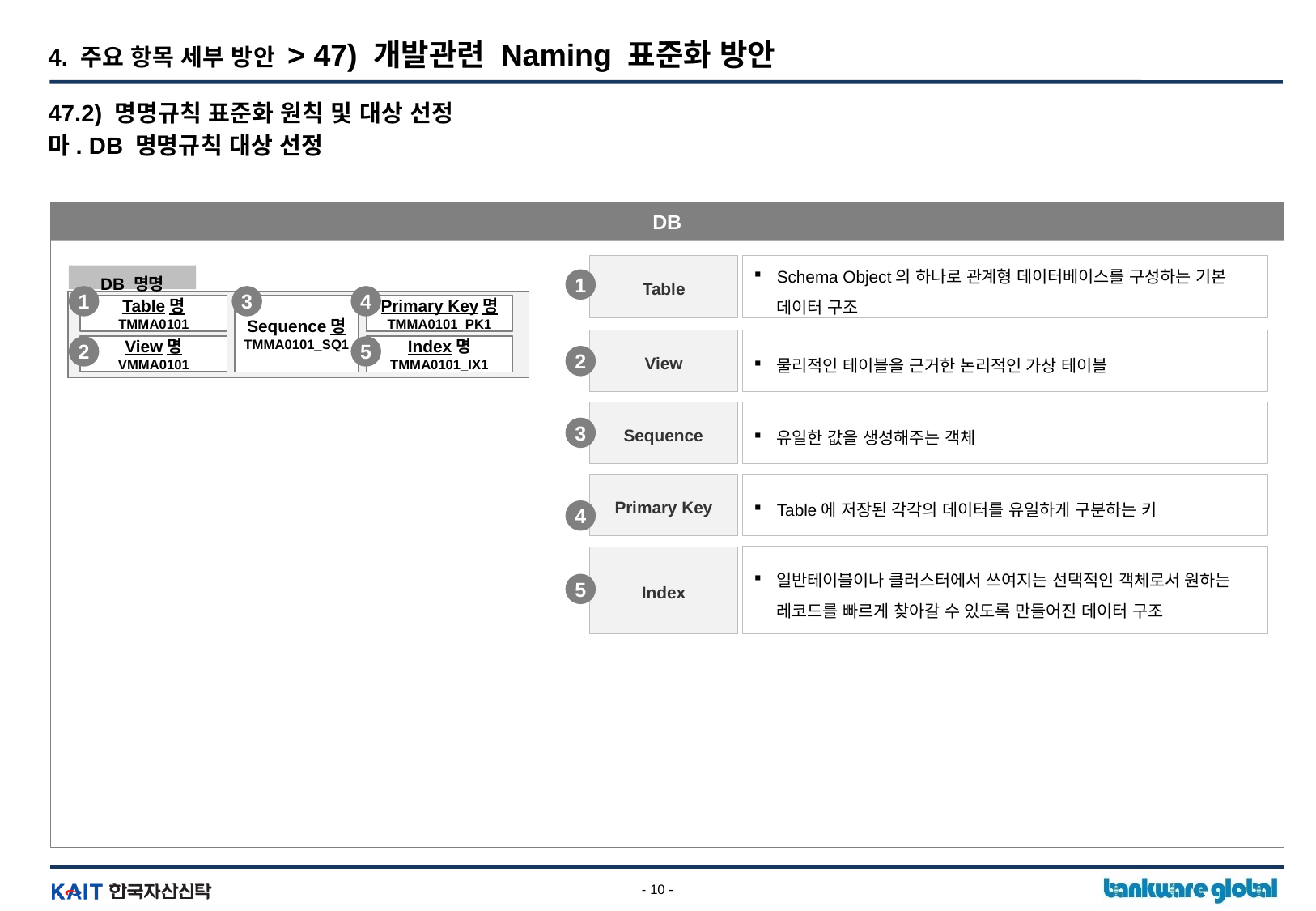

4. 주요 항목 세부 방안 > 47) 개발관련 Naming 표준화 방안
47.2) 명명규칙 표준화 원칙 및 대상 선정
마. DB 명명규칙 대상 선정

DB
Schema Object의 하나로 관계형 데이터베이스를 구성하는 기본 데이터 구조
Table
물리적인 테이블을 근거한 논리적인 가상 테이블
View
유일한 값을 생성해주는 객체
Sequence
Table에 저장된 각각의 데이터를 유일하게 구분하는 키
Primary Key
일반테이블이나 클러스터에서 쓰여지는 선택적인 객체로서 원하는 레코드를 빠르게 찾아갈 수 있도록 만들어진 데이터 구조
Index
DB 명명

Primary Key명
TMMA0101_PK1
Table명
TMMA0101
Sequence명
TMMA0101_SQ1
View명
VMMA0101
Index명
TMMA0101_IX1
1
1
3
4
2
5
2
3
4
5